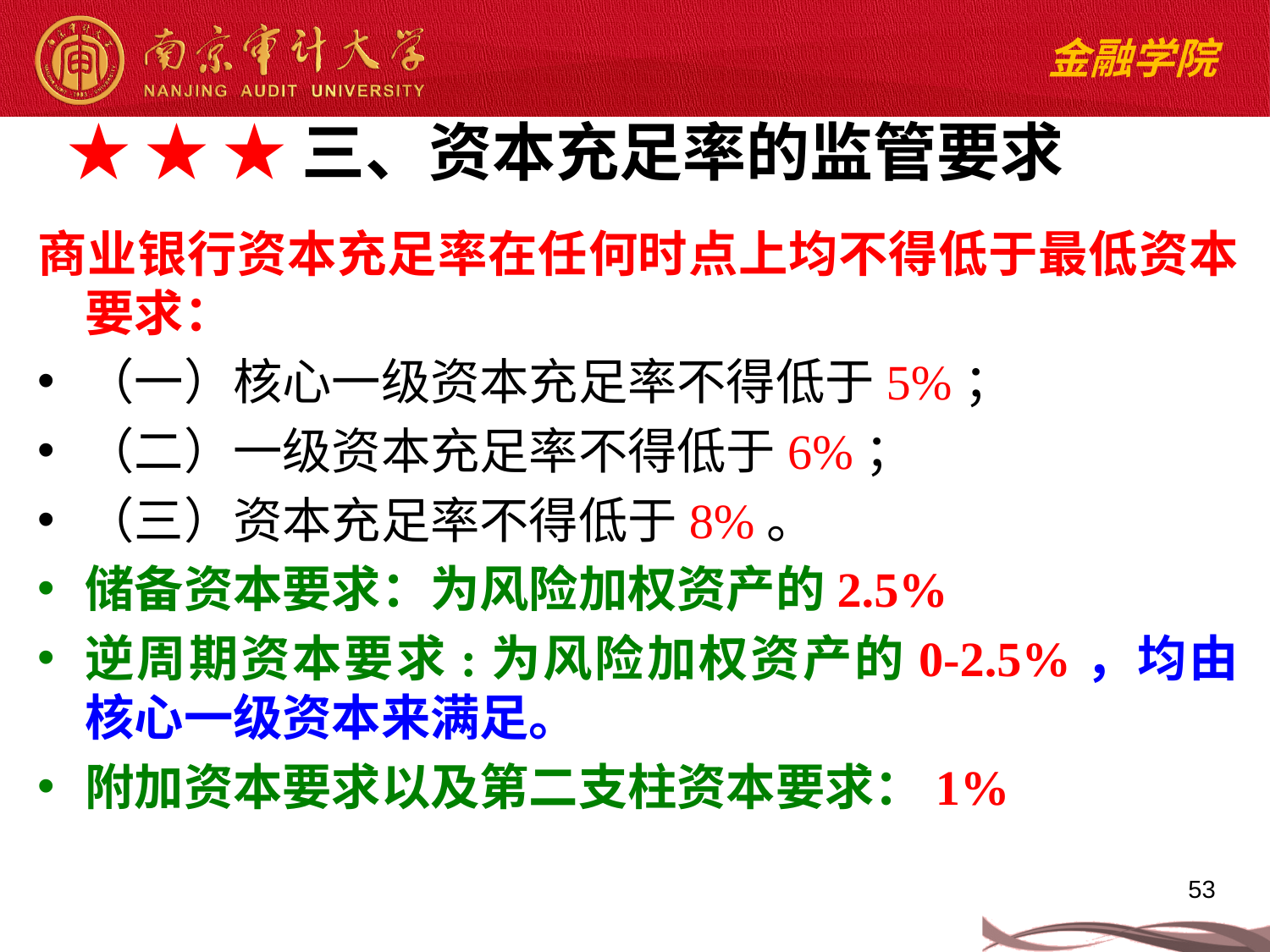

★ ★ ★三、资本充足率的监管要求
商业银行资本充足率在任何时点上均不得低于最低资本要求：
（一）核心一级资本充足率不得低于5%；
（二）一级资本充足率不得低于6%；
（三）资本充足率不得低于8%。
储备资本要求：为风险加权资产的2.5%
逆周期资本要求:为风险加权资产的0-2.5%，均由核心一级资本来满足。
附加资本要求以及第二支柱资本要求：1%

53